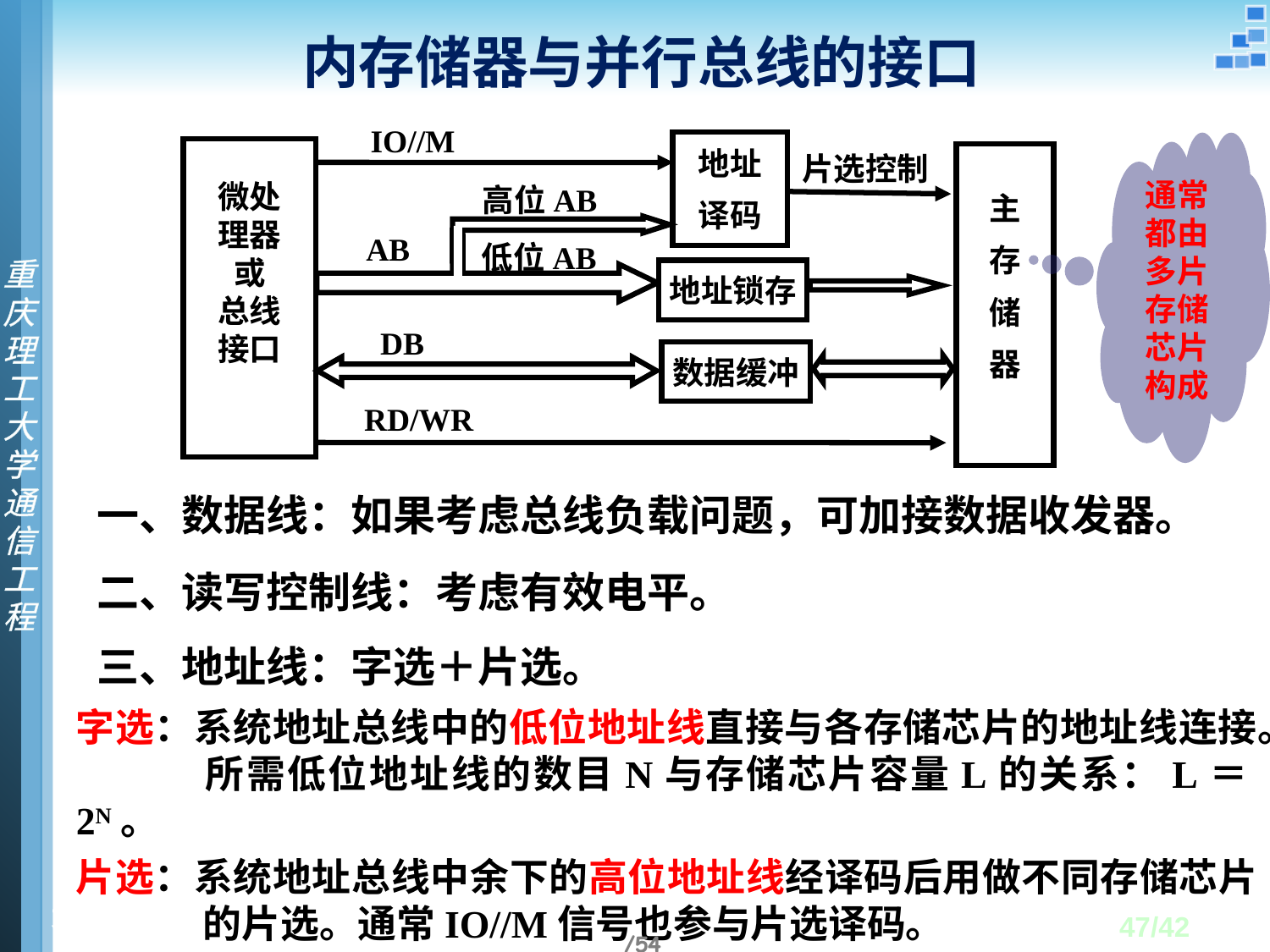

# 内存储器与并行总线的接口
IO//M

通常都由多片存储芯片构成
地址
译码

微处
理器
或
总线
接口

主
存
储
器

片选控制

高位AB

低位AB
AB

地址锁存

DB
数据缓冲

RD/WR

一、数据线：如果考虑总线负载问题，可加接数据收发器。
二、读写控制线：考虑有效电平。
三、地址线：字选＋片选。
字选：系统地址总线中的低位地址线直接与各存储芯片的地址线连接。	所需低位地址线的数目N与存储芯片容量L的关系：L＝2N。
片选：系统地址总线中余下的高位地址线经译码后用做不同存储芯片	的片选。通常IO//M信号也参与片选译码。
另外，可能还需要考虑微处理器的时序匹配问题。
47/42

47
/54